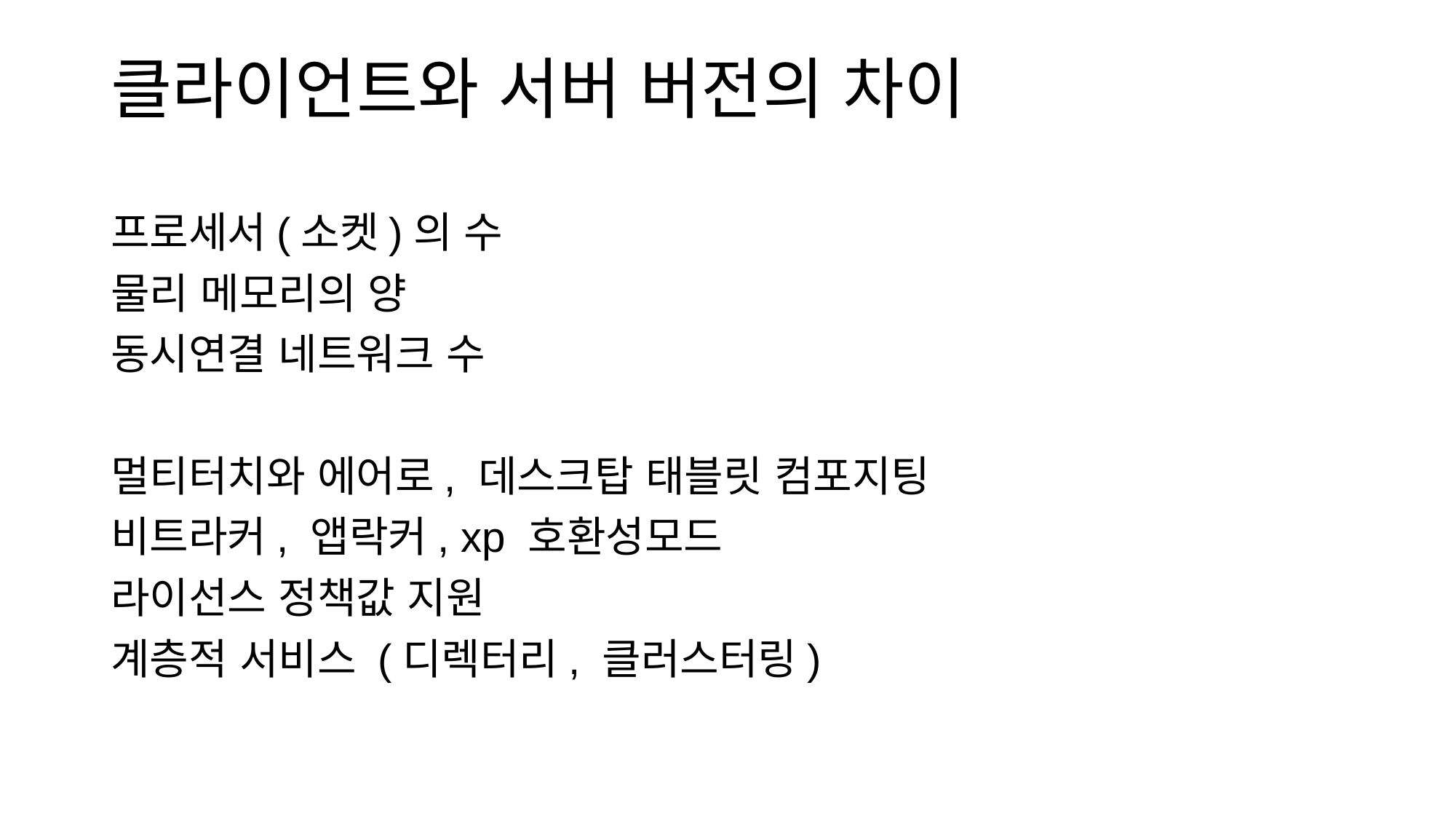

# 클라이언트와 서버 버전의 차이

프로세서(소켓)의 수
물리 메모리의 양
동시연결 네트워크 수

멀티터치와 에어로, 데스크탑 태블릿 컴포지팅
비트라커, 앱락커, xp 호환성모드
라이선스 정책값 지원
계층적 서비스 (디렉터리, 클러스터링)